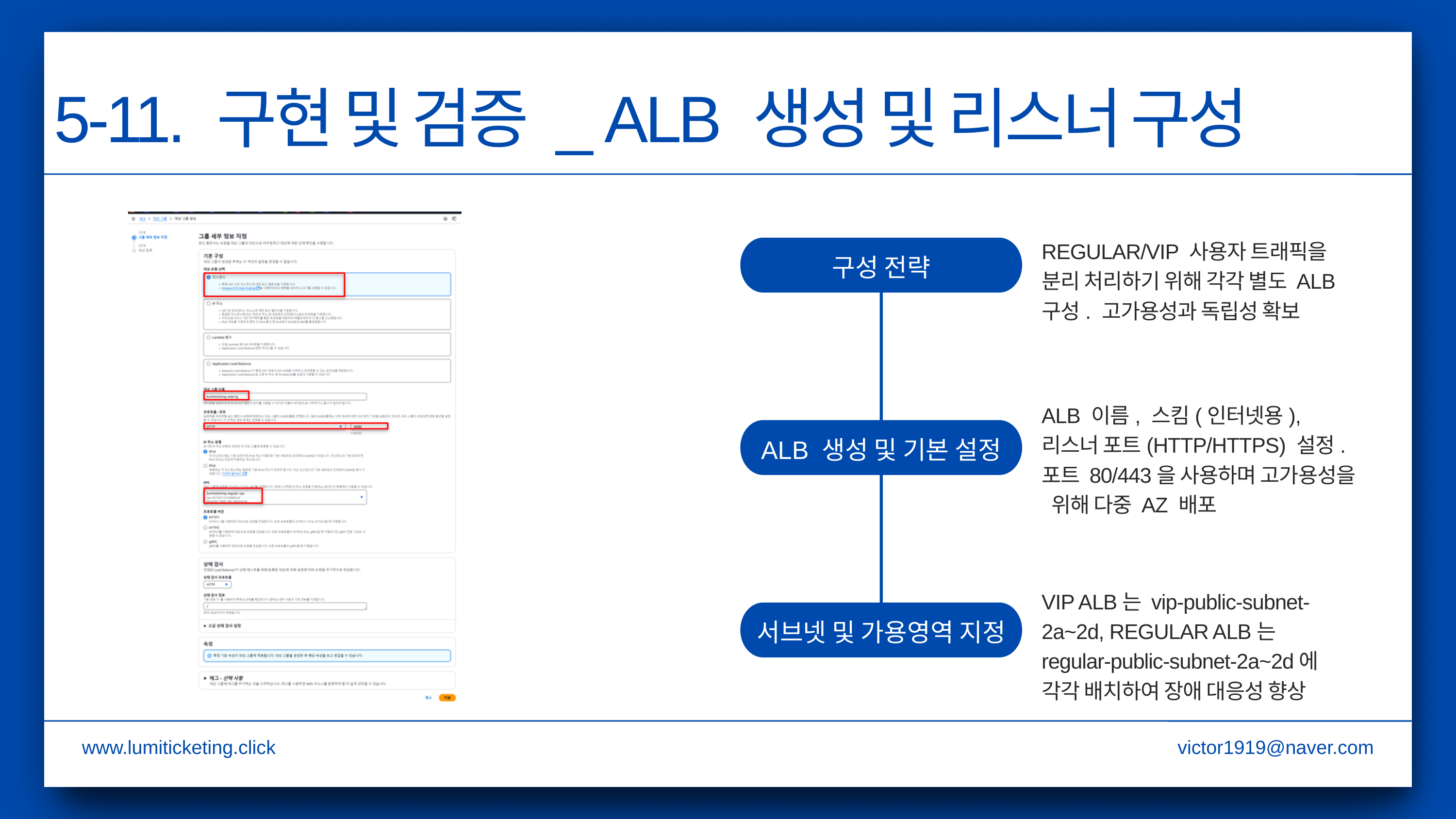

5-11. 구현 및 검증 _ ALB 생성 및 리스너 구성

REGULAR/VIP 사용자 트래픽을 분리 처리하기 위해 각각 별도 ALB 구성. 고가용성과 독립성 확보

구성 전략

ALB 이름, 스킴(인터넷용), 리스너 포트(HTTP/HTTPS) 설정.
포트 80/443을 사용하며 고가용성을
 위해 다중 AZ 배포

ALB 생성 및 기본 설정
VIP ALB는 vip-public-subnet-2a~2d, REGULAR ALB는 regular-public-subnet-2a~2d에 각각 배치하여 장애 대응성 향상

서브넷 및 가용영역 지정

www.lumiticketing.click
victor1919@naver.com